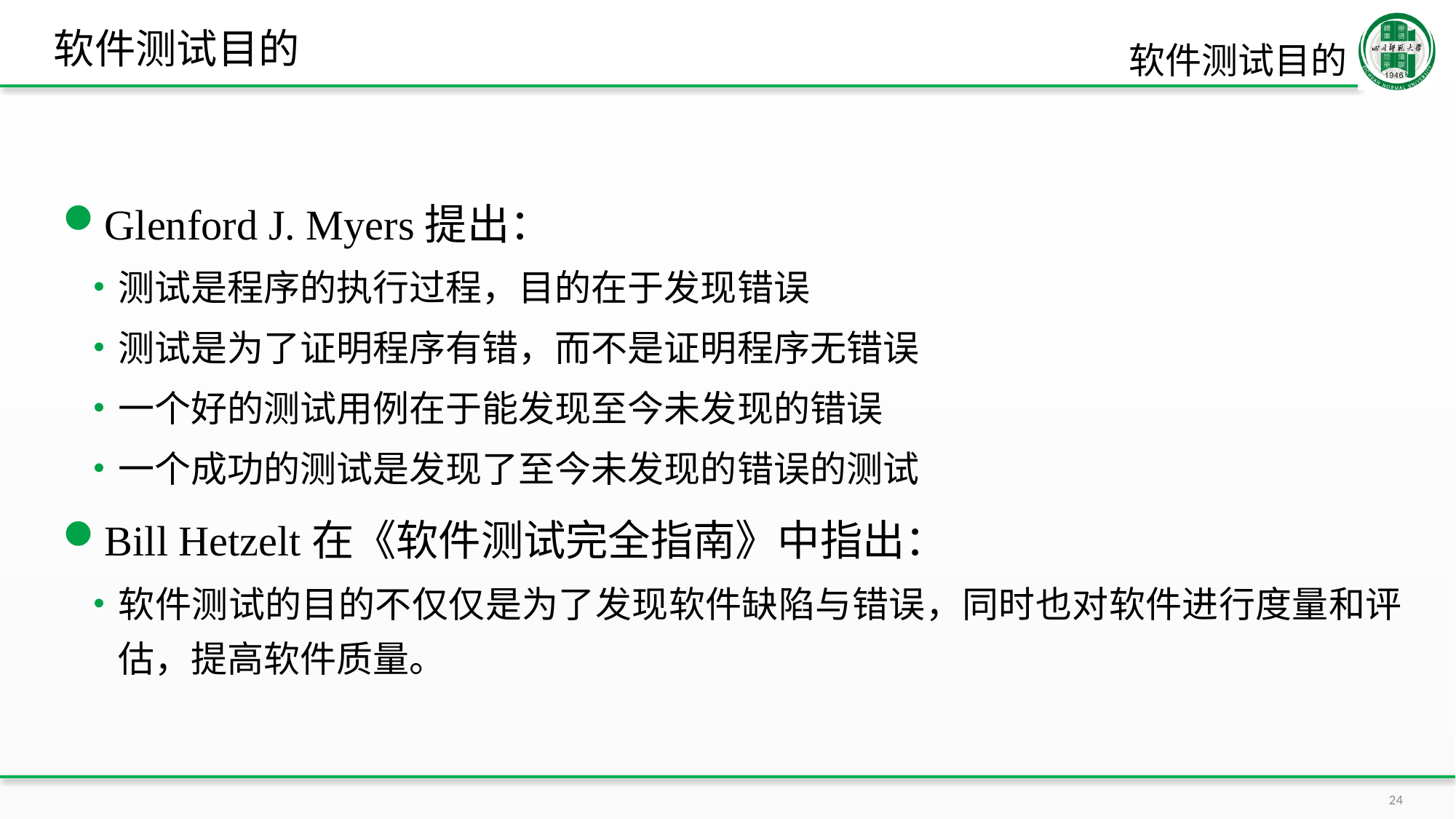

# 软件测试目的
软件测试目的
Glenford J. Myers提出：
测试是程序的执行过程，目的在于发现错误
测试是为了证明程序有错，而不是证明程序无错误
一个好的测试用例在于能发现至今未发现的错误
一个成功的测试是发现了至今未发现的错误的测试
Bill Hetzelt在《软件测试完全指南》中指出：
软件测试的目的不仅仅是为了发现软件缺陷与错误，同时也对软件进行度量和评估，提高软件质量。
24